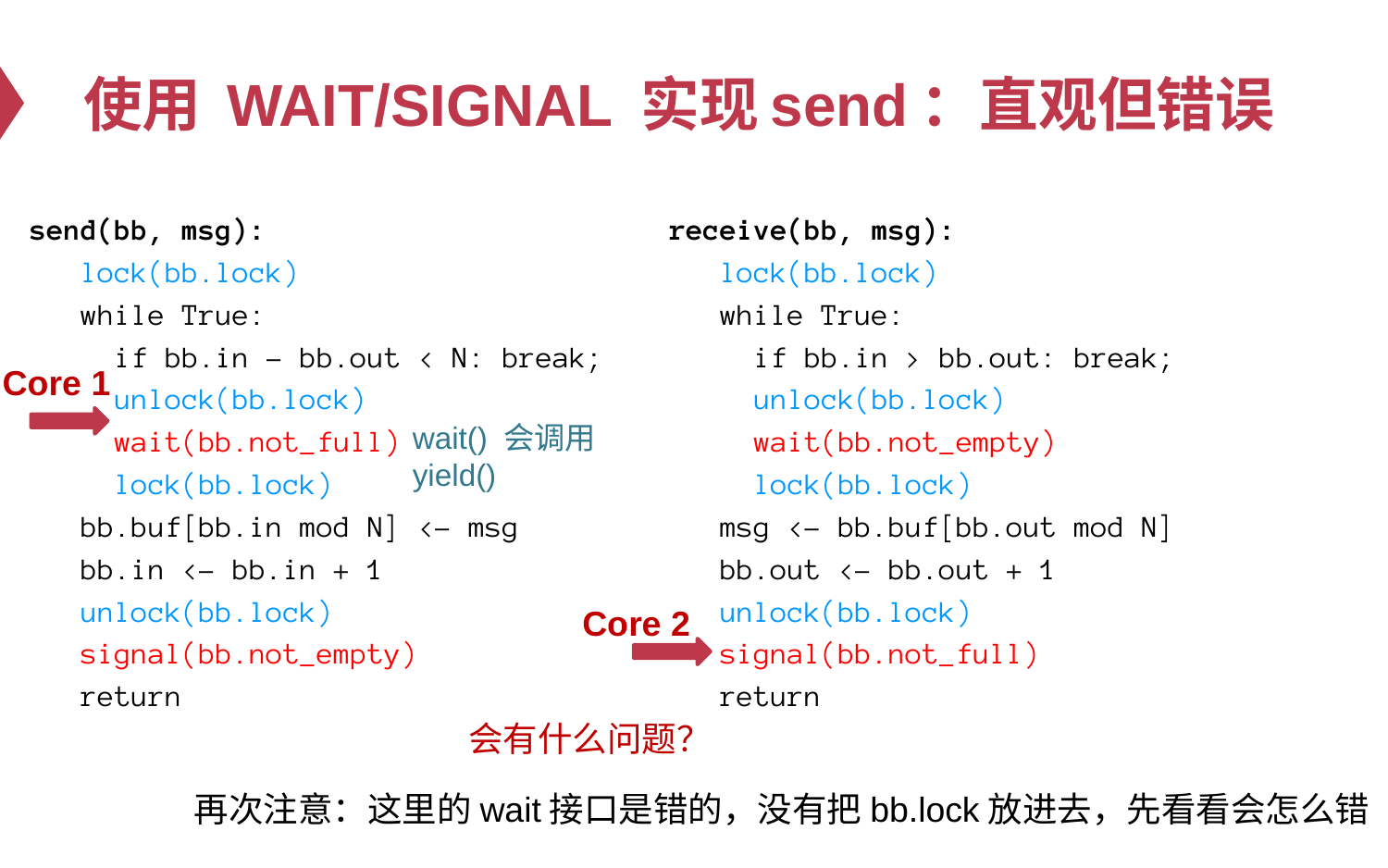

# 使用 WAIT/SIGNAL 实现send：直观但错误
 send(bb, msg):
    lock(bb.lock)
    while True:
      if bb.in - bb.out < N: break;
      unlock(bb.lock)
      wait(bb.not_full)
      lock(bb.lock)
    bb.buf[bb.in mod N] <- msg
    bb.in <- bb.in + 1
    unlock(bb.lock)
    signal(bb.not_empty)
    return

 receive(bb, msg):
    lock(bb.lock)
    while True:
      if bb.in > bb.out: break;
      unlock(bb.lock)
      wait(bb.not_empty)
      lock(bb.lock)
    msg <- bb.buf[bb.out mod N]
    bb.out <- bb.out + 1
    unlock(bb.lock)
    signal(bb.not_full)
    return

Core 1

wait() 会调用 yield()
Core 2

会有什么问题？
再次注意：这里的wait接口是错的，没有把bb.lock放进去，先看看会怎么错